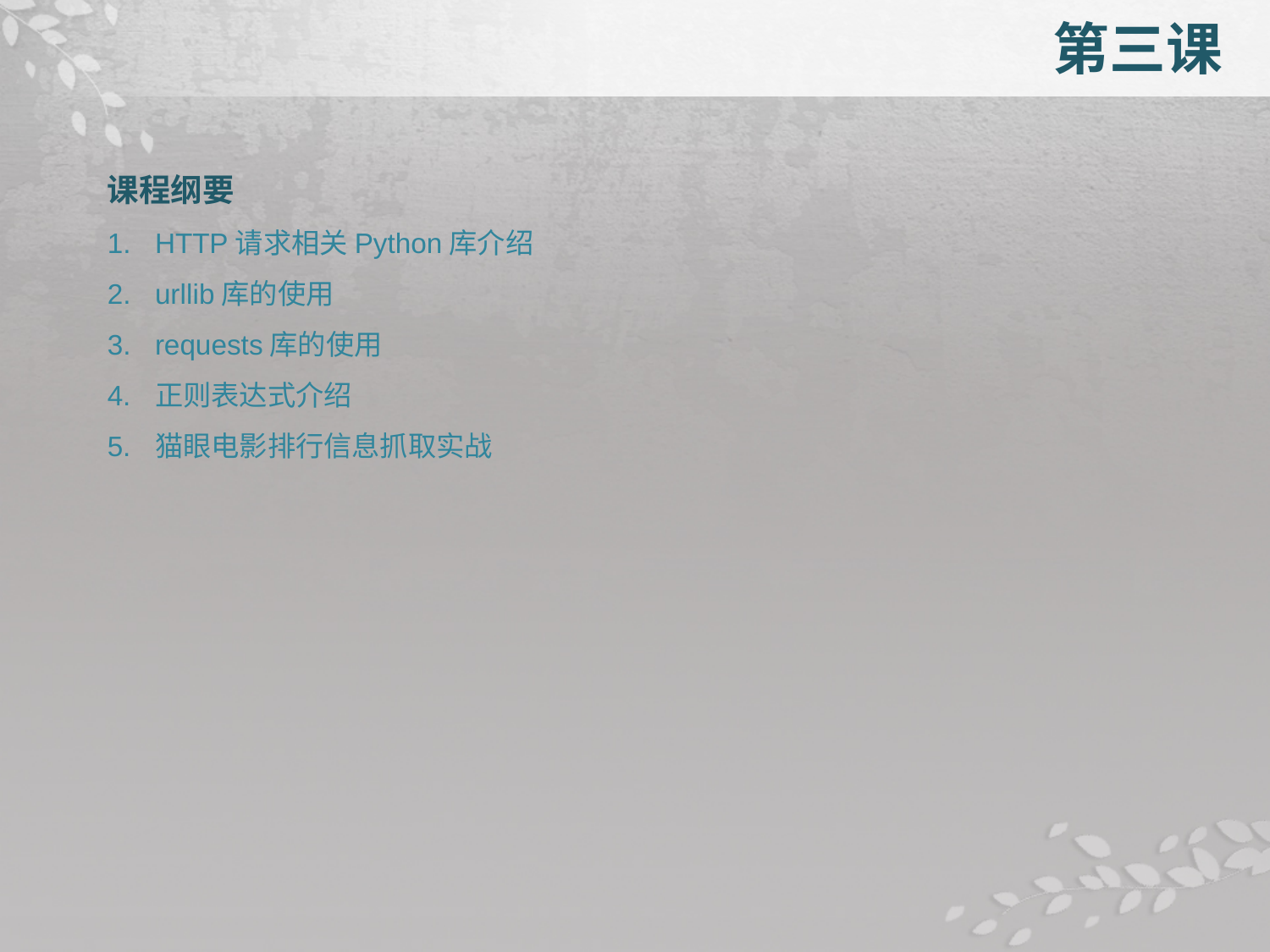

第三课
课程纲要
HTTP请求相关Python库介绍
urllib库的使用
requests库的使用
正则表达式介绍
猫眼电影排行信息抓取实战